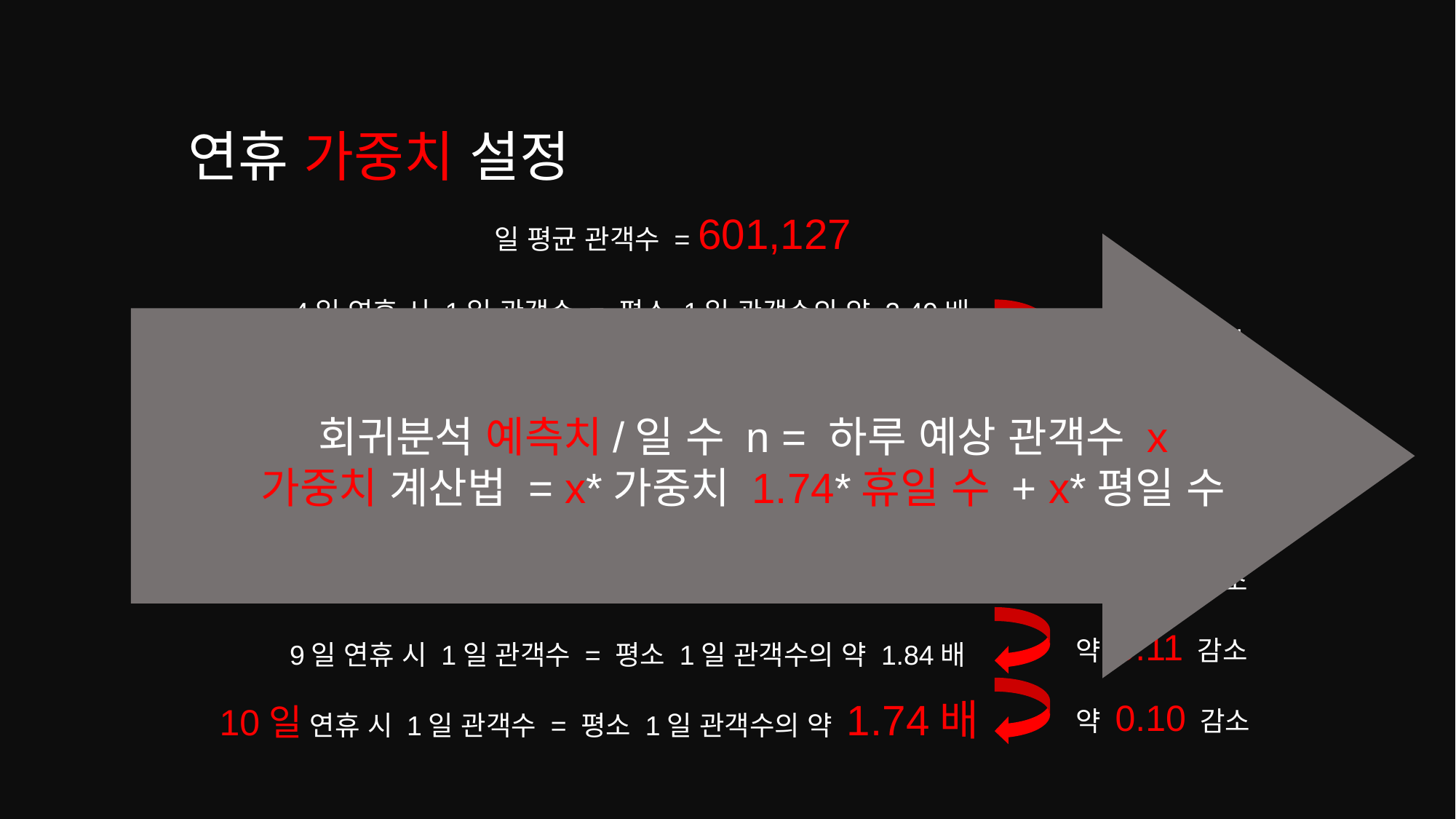

연휴 가중치 설정
일 평균 관객수 = 601,127

회귀분석 예측치/일 수 n = 하루 예상 관객수 x
가중치 계산법 = x*가중치 1.74*휴일 수 + x*평일 수
4일 연휴 시 1일 관객수 = 평소 1일 관객수의 약 2.49배

약 0.15 감소
5일 연휴 시 1일 관객수 = 평소 1일 관객수의 약 2.34배

약 0.14 감소
10일 연휴 시 1일 관객수 = 평소 1일 관객수의 약 1.74배
6일 연휴 시 1일 관객수 = 평소 1일 관객수의 약 2.2배

약 0.13 감소
7일 연휴 시 1일 관객수 = 평소 1일 관객수의 약 2.07배

약 0.12 감소
8일 연휴 시 1일 관객수 = 평소 1일 관객수의 약 1.95배

약 0.11 감소
9일 연휴 시 1일 관객수 = 평소 1일 관객수의 약 1.84배

약 0.10 감소